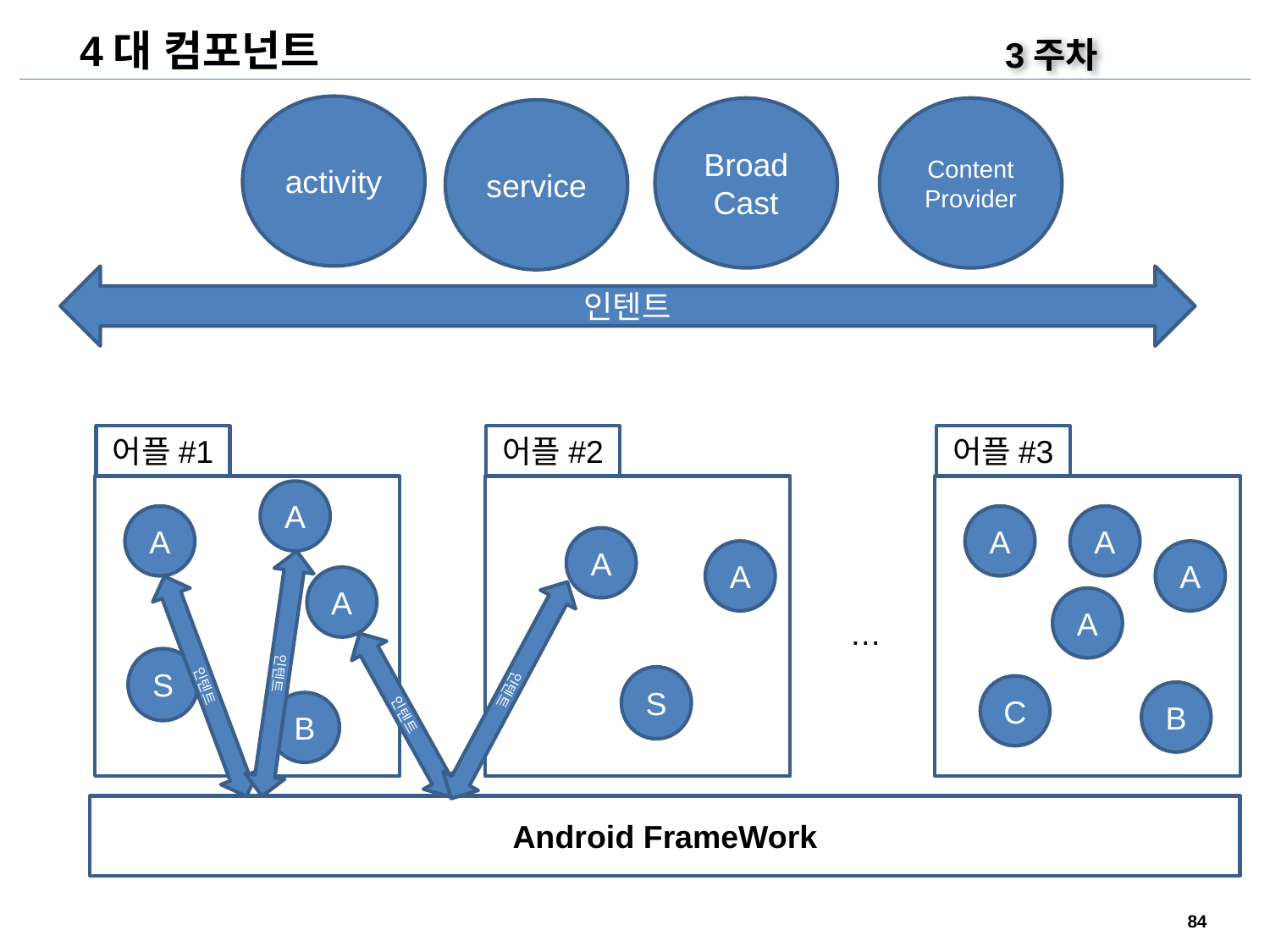

4대 컴포넌트
3주차
activity
BroadCast
Content Provider
service
인텐트
어플#1
어플#2
어플#3

A
A
A
A
A
A
A
A
A
…
S
인텐트
인텐트
S
인텐트
C
B
B
인텐트
Android FrameWork